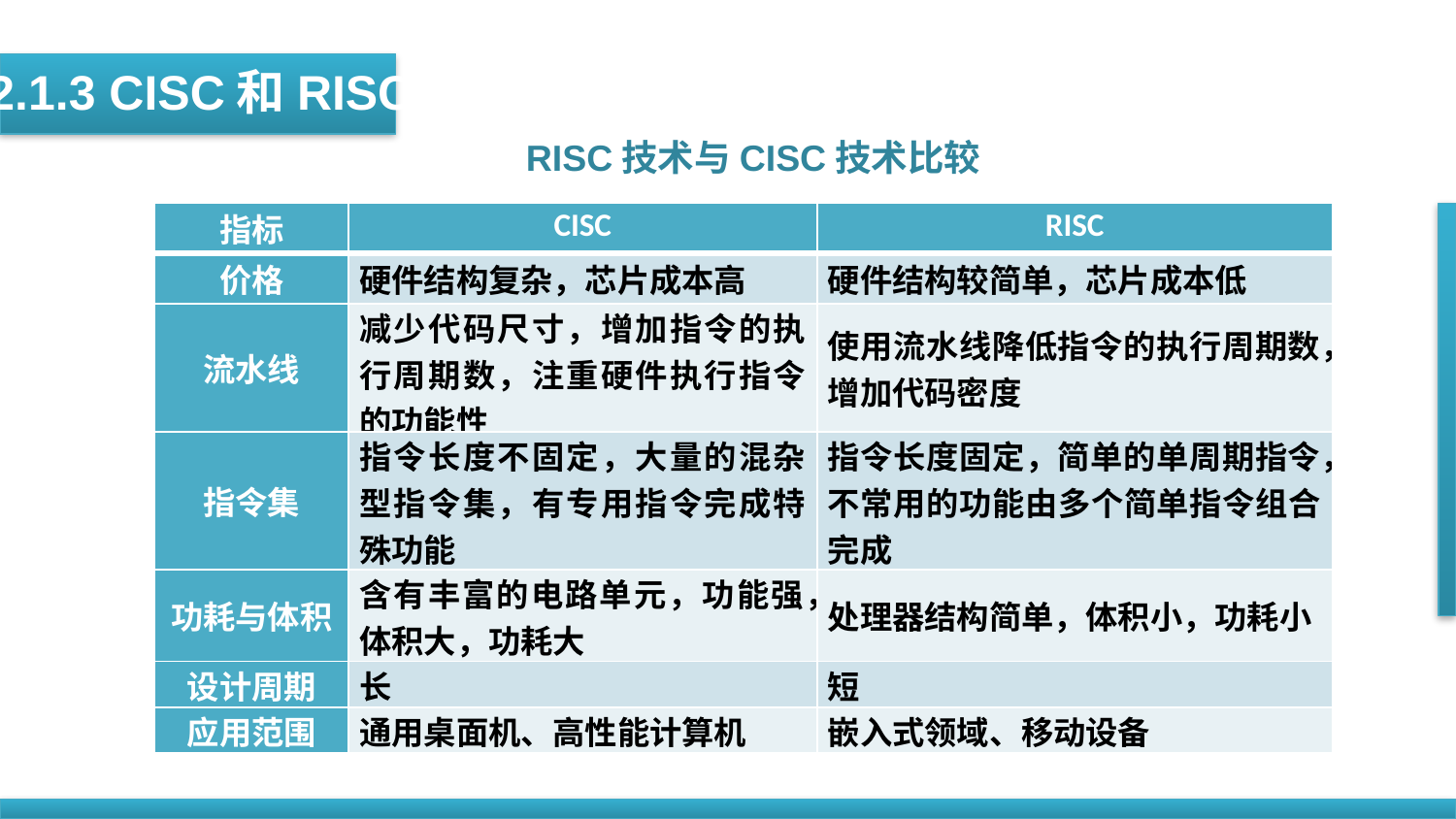

2.1.3 CISC和RISC

RISC技术与CISC技术比较
| 指标 | CISC | RISC |
| --- | --- | --- |
| 价格 | 硬件结构复杂，芯片成本高 | 硬件结构较简单，芯片成本低 |
| 流水线 | 减少代码尺寸，增加指令的执行周期数，注重硬件执行指令的功能性 | 使用流水线降低指令的执行周期数，增加代码密度 |
| 指令集 | 指令长度不固定，大量的混杂型指令集，有专用指令完成特殊功能 | 指令长度固定，简单的单周期指令，不常用的功能由多个简单指令组合完成 |
| 功耗与体积 | 含有丰富的电路单元，功能强，体积大，功耗大 | 处理器结构简单，体积小，功耗小 |
| 设计周期 | 长 | 短 |
| 应用范围 | 通用桌面机、高性能计算机 | 嵌入式领域、移动设备 |